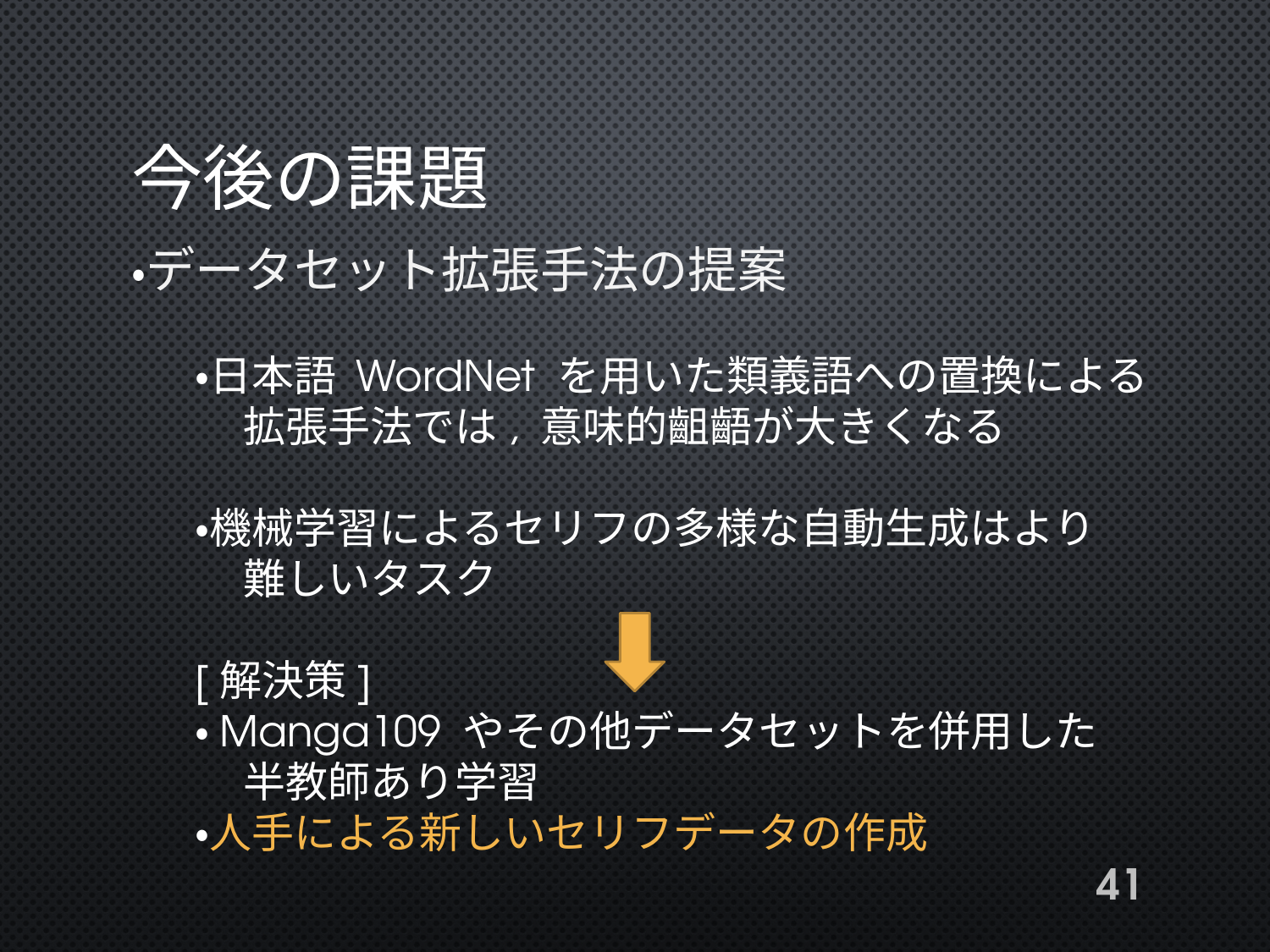

# 今後の課題
・データセット拡張手法の提案

・日本語 WordNet を用いた類義語への置換による
    拡張手法では, 意味的齟齬が大きくなる

・機械学習によるセリフの多様な自動生成はより
    難しいタスク

[解決策]
・Manga109 やその他データセットを併用した
    半教師あり学習
・人手による新しいセリフデータの作成

41